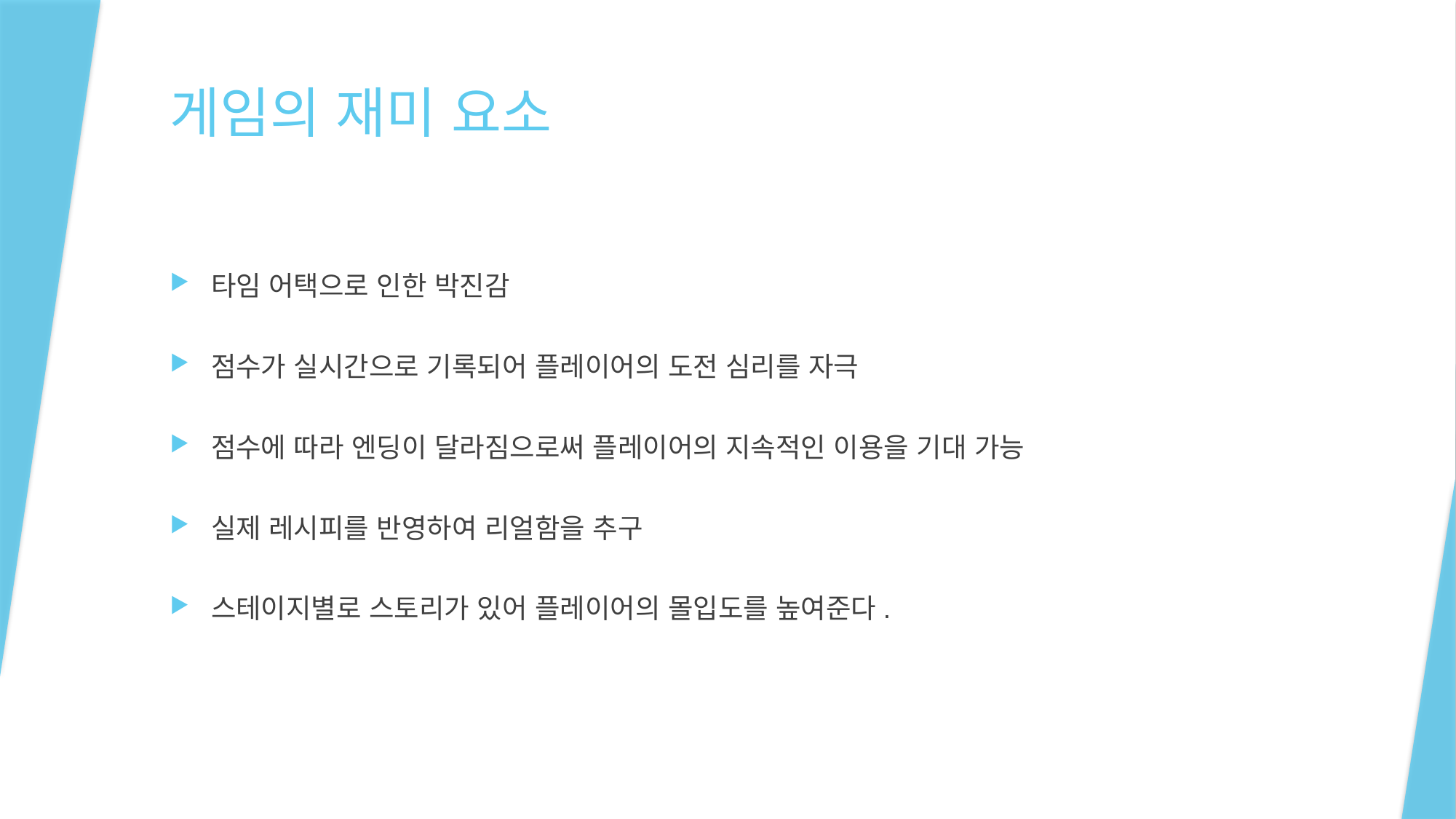

# 게임의 재미 요소
타임 어택으로 인한 박진감
점수가 실시간으로 기록되어 플레이어의 도전 심리를 자극
점수에 따라 엔딩이 달라짐으로써 플레이어의 지속적인 이용을 기대 가능
실제 레시피를 반영하여 리얼함을 추구
스테이지별로 스토리가 있어 플레이어의 몰입도를 높여준다.